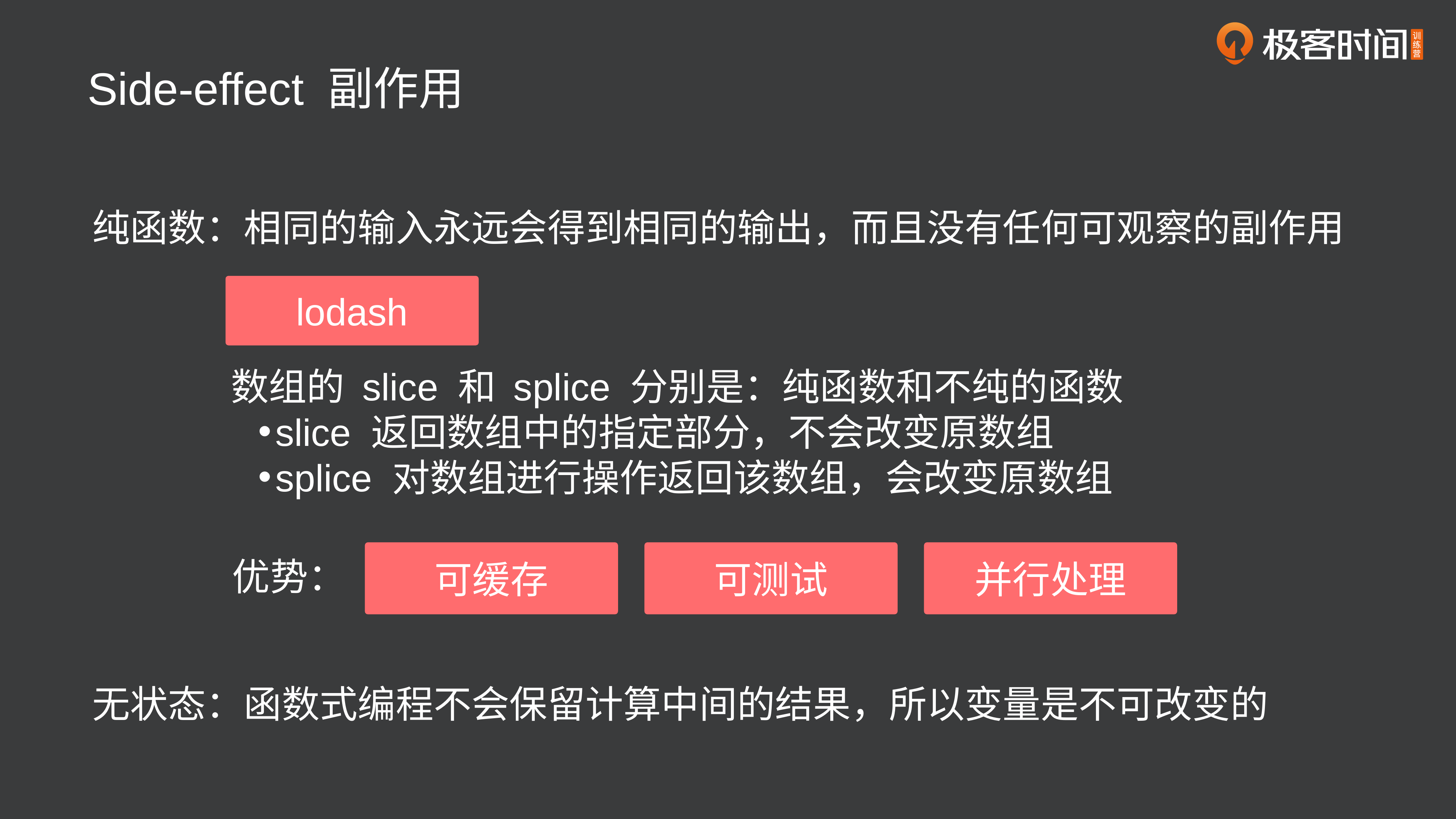

Side-effect 副作用

纯函数：相同的输入永远会得到相同的输出，而且没有任何可观察的副作用
lodash
数组的 slice 和 splice 分别是：纯函数和不纯的函数
slice 返回数组中的指定部分，不会改变原数组
splice 对数组进行操作返回该数组，会改变原数组
可缓存
可测试
并行处理
优势：
无状态：函数式编程不会保留计算中间的结果，所以变量是不可改变的